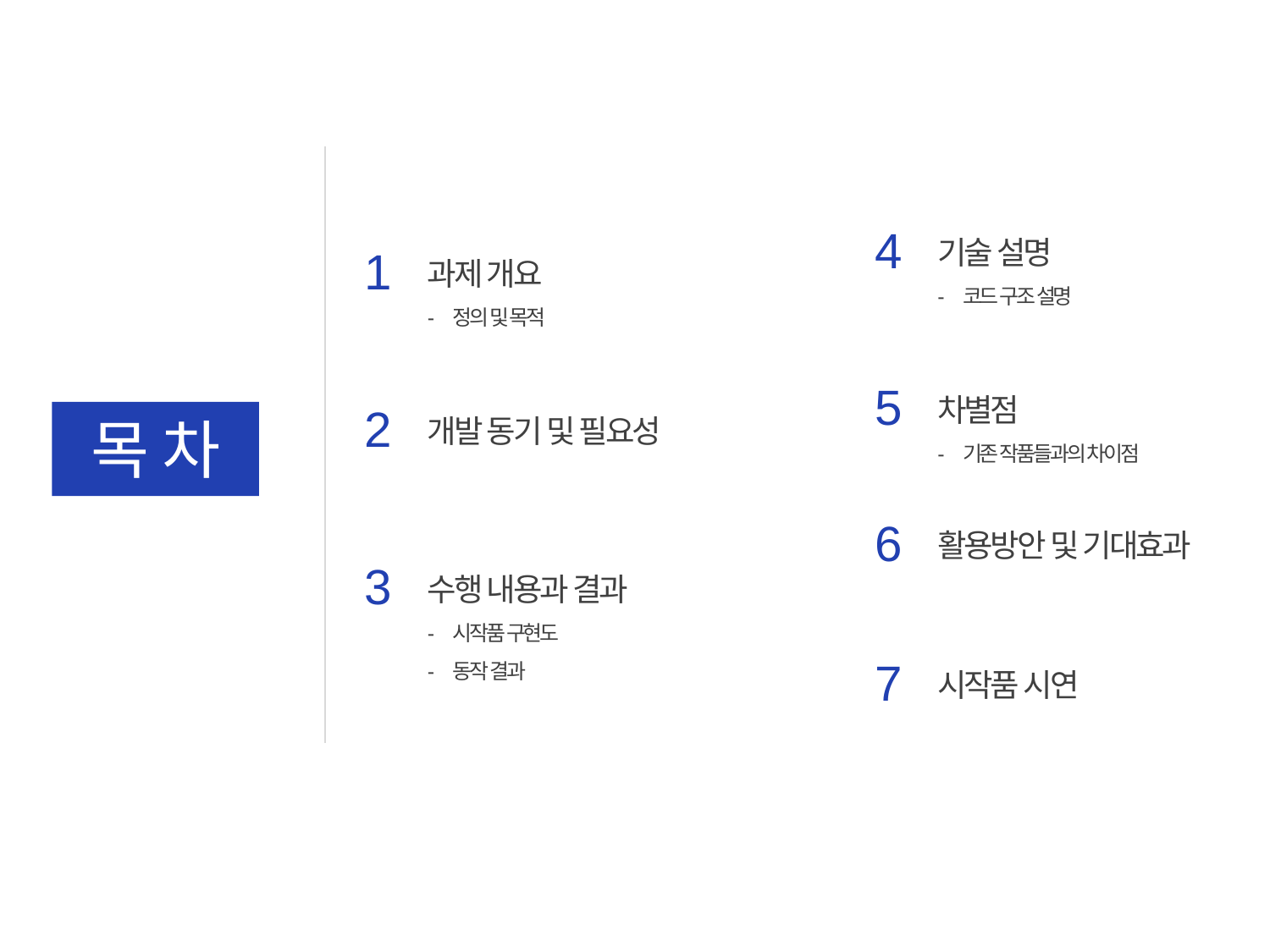

기술 설명
-    코드 구조 설명
4
과제 개요
-    정의 및 목적
1
차별점
-    기존 작품들과의 차이점
5
개발 동기 및 필요성
2

목 차
활용방안 및 기대효과
6
수행 내용과 결과
-    시작품 구현도
-    동작 결과
3
시작품 시연
7